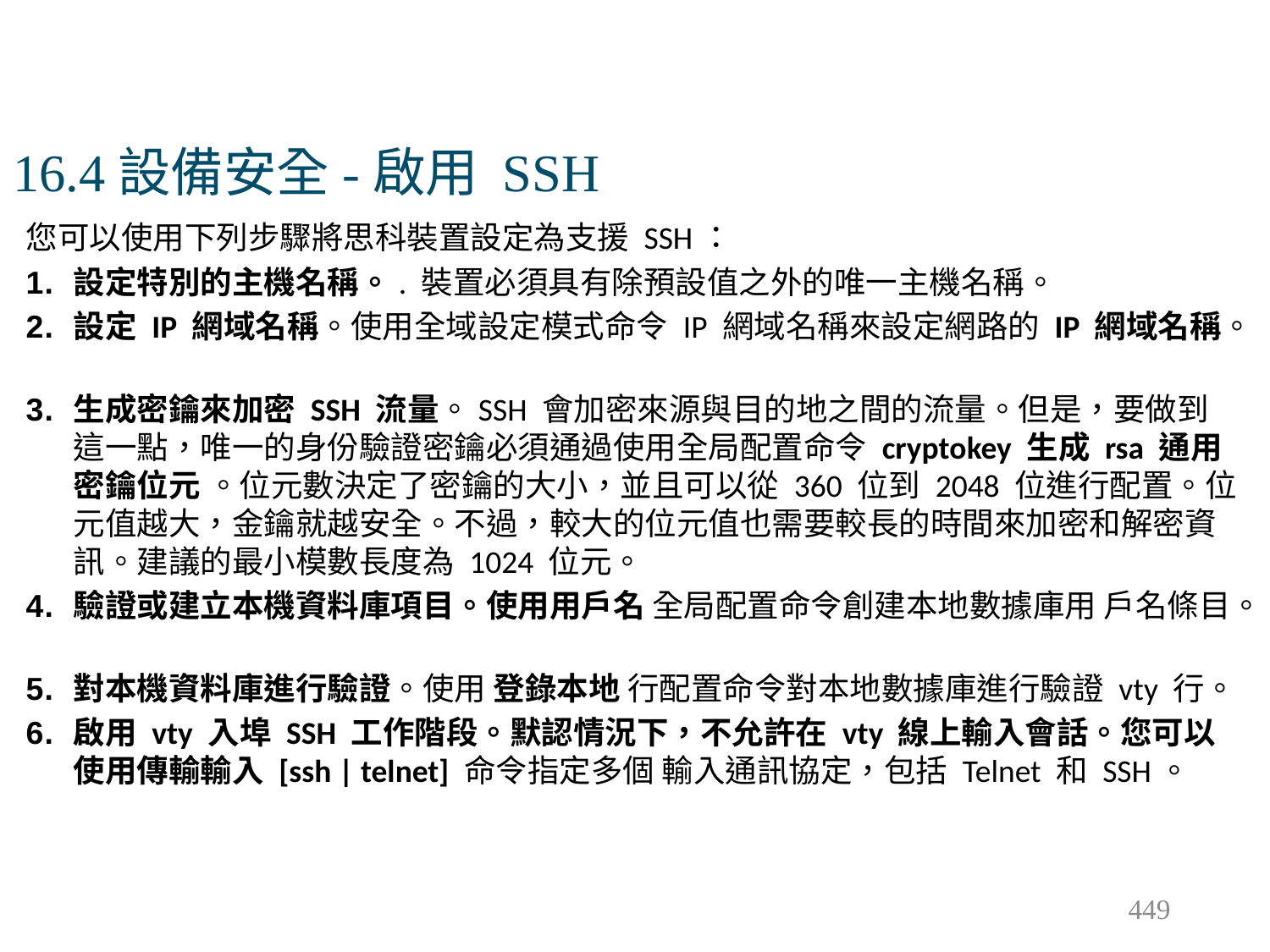

# 16.4設備安全-啟用 SSH
您可以使用下列步驟將思科裝置設定為支援 SSH：
設定特別的主機名稱。. 裝置必須具有除預設值之外的唯一主機名稱。
設定 IP 網域名稱。使用全域設定模式命令 IP 網域名稱來設定網路的 IP 網域名稱。
生成密鑰來加密 SSH 流量。SSH 會加密來源與目的地之間的流量。但是，要做到這一點，唯一的身份驗證密鑰必須通過使用全局配置命令 cryptokey 生成 rsa 通用密鑰位元 。位元數決定了密鑰的大小，並且可以從 360 位到 2048 位進行配置。位元值越大，金鑰就越安全。不過，較大的位元值也需要較長的時間來加密和解密資訊。建議的最小模數長度為 1024 位元。
驗證或建立本機資料庫項目。使用用戶名 全局配置命令創建本地數據庫用 戶名條目。
對本機資料庫進行驗證。使用 登錄本地 行配置命令對本地數據庫進行驗證 vty 行。
啟用 vty 入埠 SSH 工作階段。默認情況下，不允許在 vty 線上輸入會話。您可以使用傳輸輸入 [ssh | telnet] 命令指定多個 輸入通訊協定，包括 Telnet 和 SSH。

449